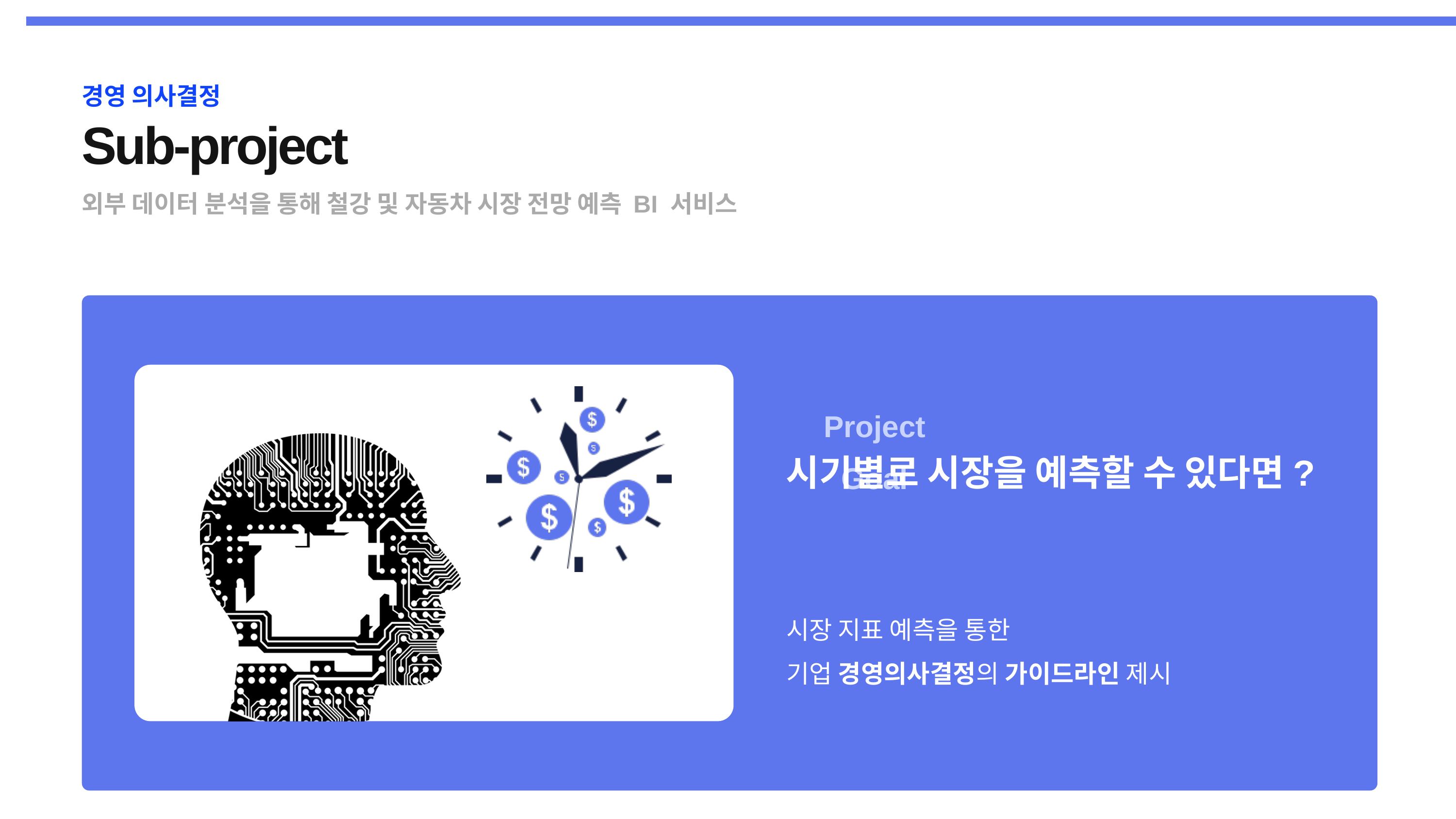

경영 의사결정

Sub-project

외부 데이터 분석을 통해 철강 및 자동차 시장 전망 예측 BI 서비스

Project Goal
시기별로 시장을 예측할 수 있다면?
시장 지표 예측을 통한
기업 경영의사결정의 가이드라인 제시